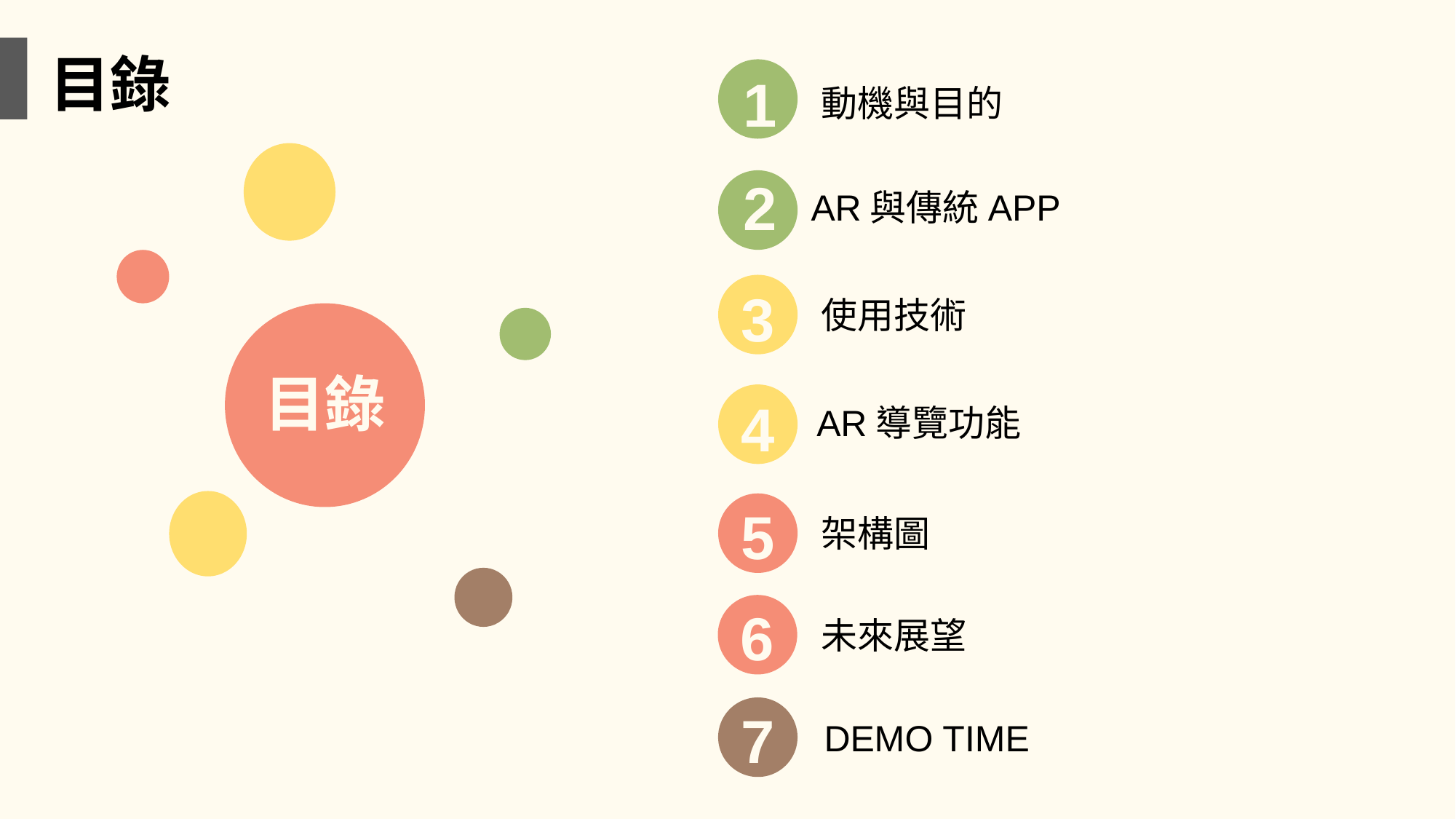

目錄

1
動機與目的

2

AR與傳統APP

3
使用技術

目錄

4
AR導覽功能

5
架構圖

6
未來展望

7
DEMO TIME